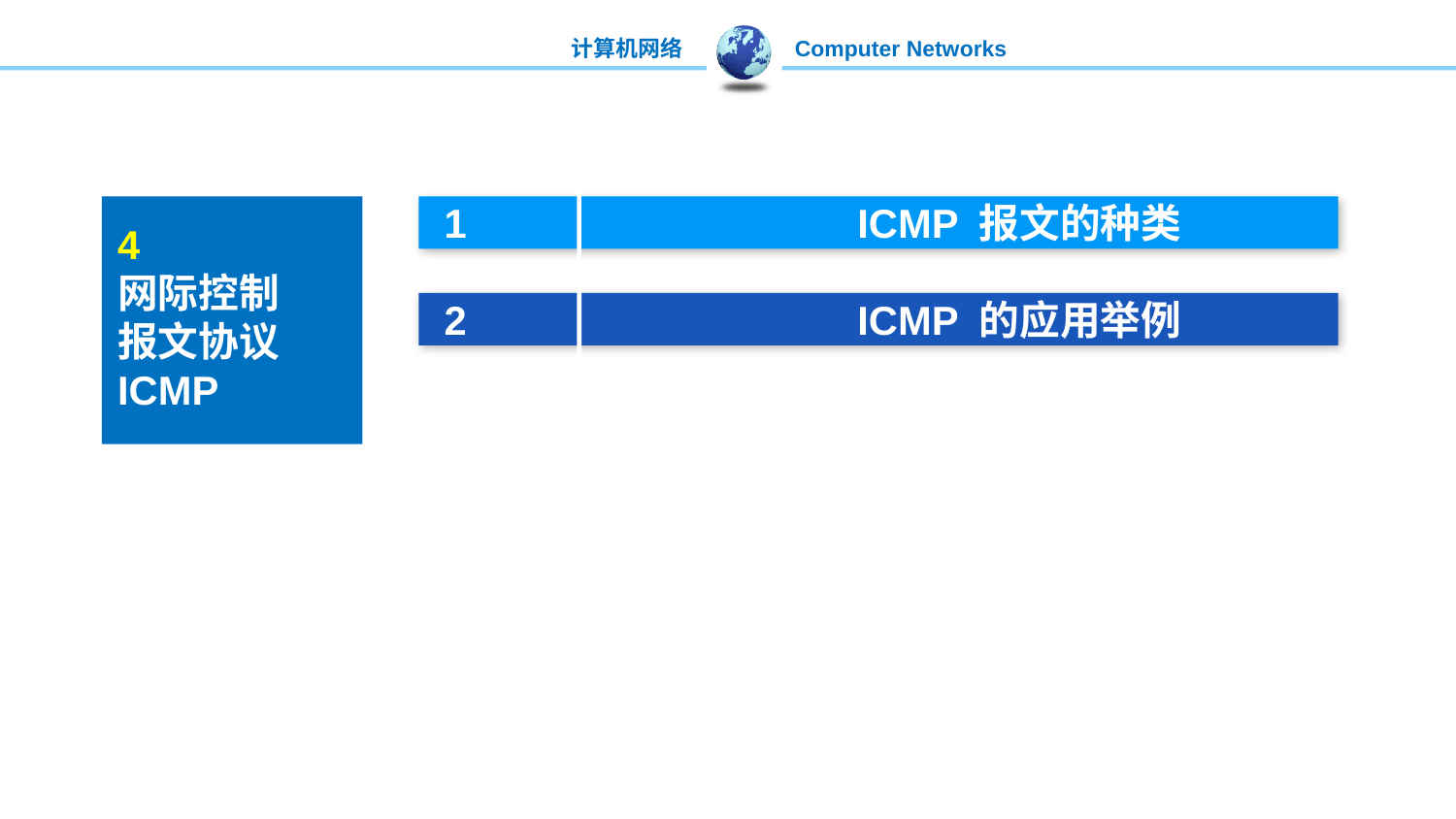

1                                   ICMP 报文的种类

2                                   ICMP 的应用举例

4
网际控制
报文协议 ICMP